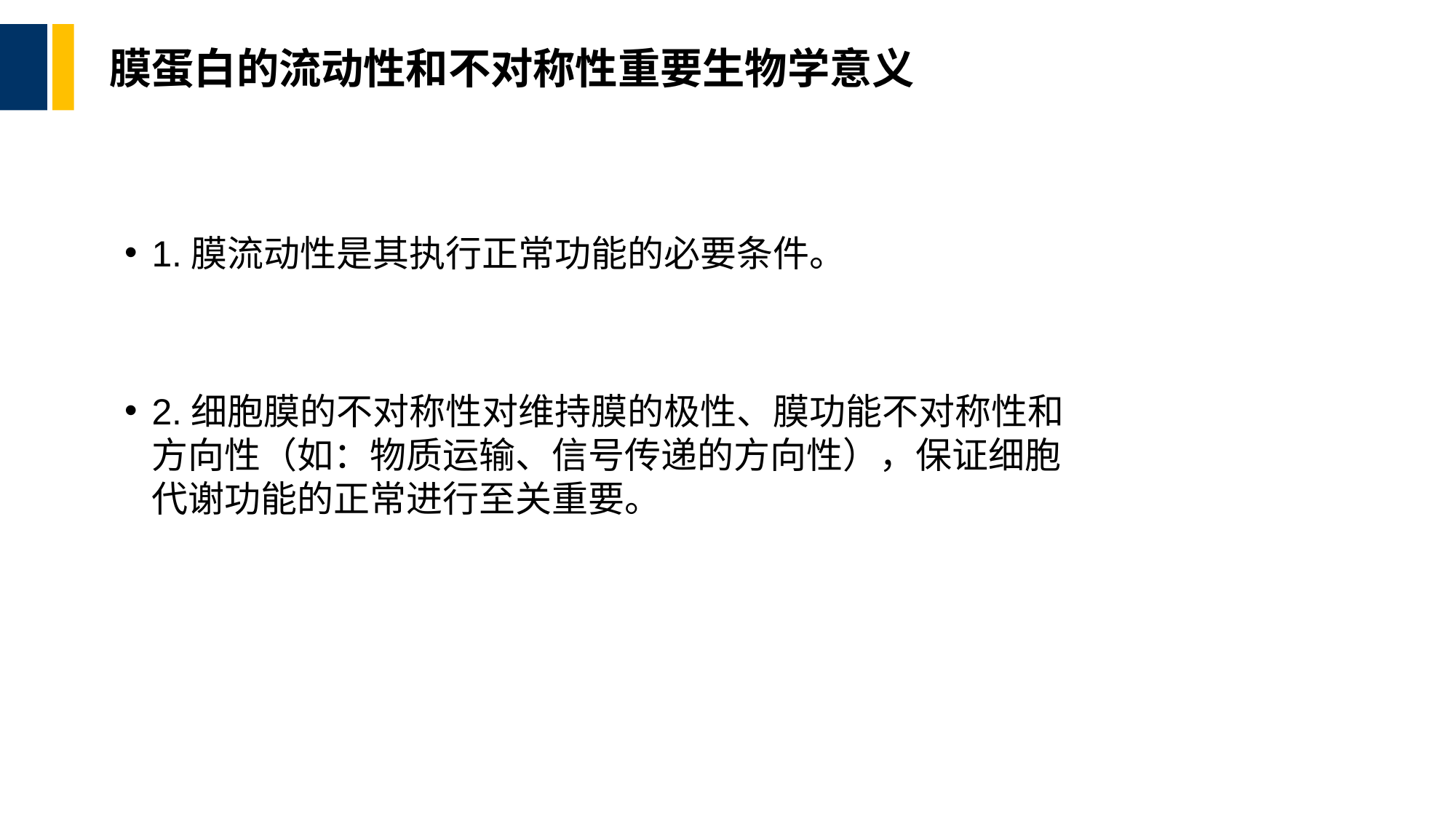

# 膜蛋白的流动性和不对称性重要生物学意义
1.膜流动性是其执行正常功能的必要条件。

2.细胞膜的不对称性对维持膜的极性、膜功能不对称性和方向性（如：物质运输、信号传递的方向性），保证细胞代谢功能的正常进行至关重要。